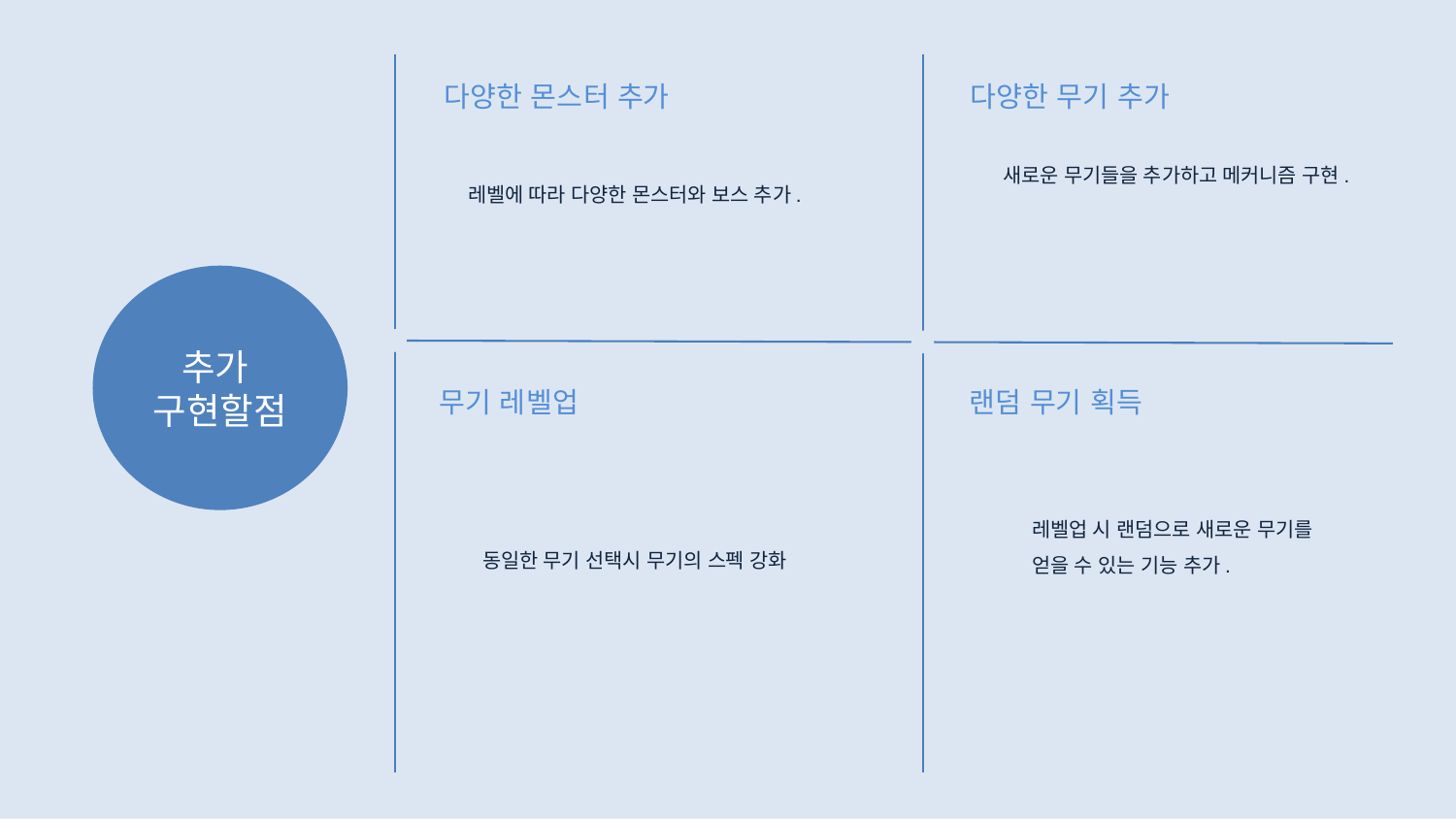

다양한 몬스터 추가
다양한 무기 추가
새로운 무기들을 추가하고 메커니즘 구현.
레벨에 따라 다양한 몬스터와 보스 추가.
추가
구현할점

무기 레벨업
랜덤 무기 획득
레벨업 시 랜덤으로 새로운 무기를
얻을 수 있는 기능 추가.
동일한 무기 선택시 무기의 스펙 강화